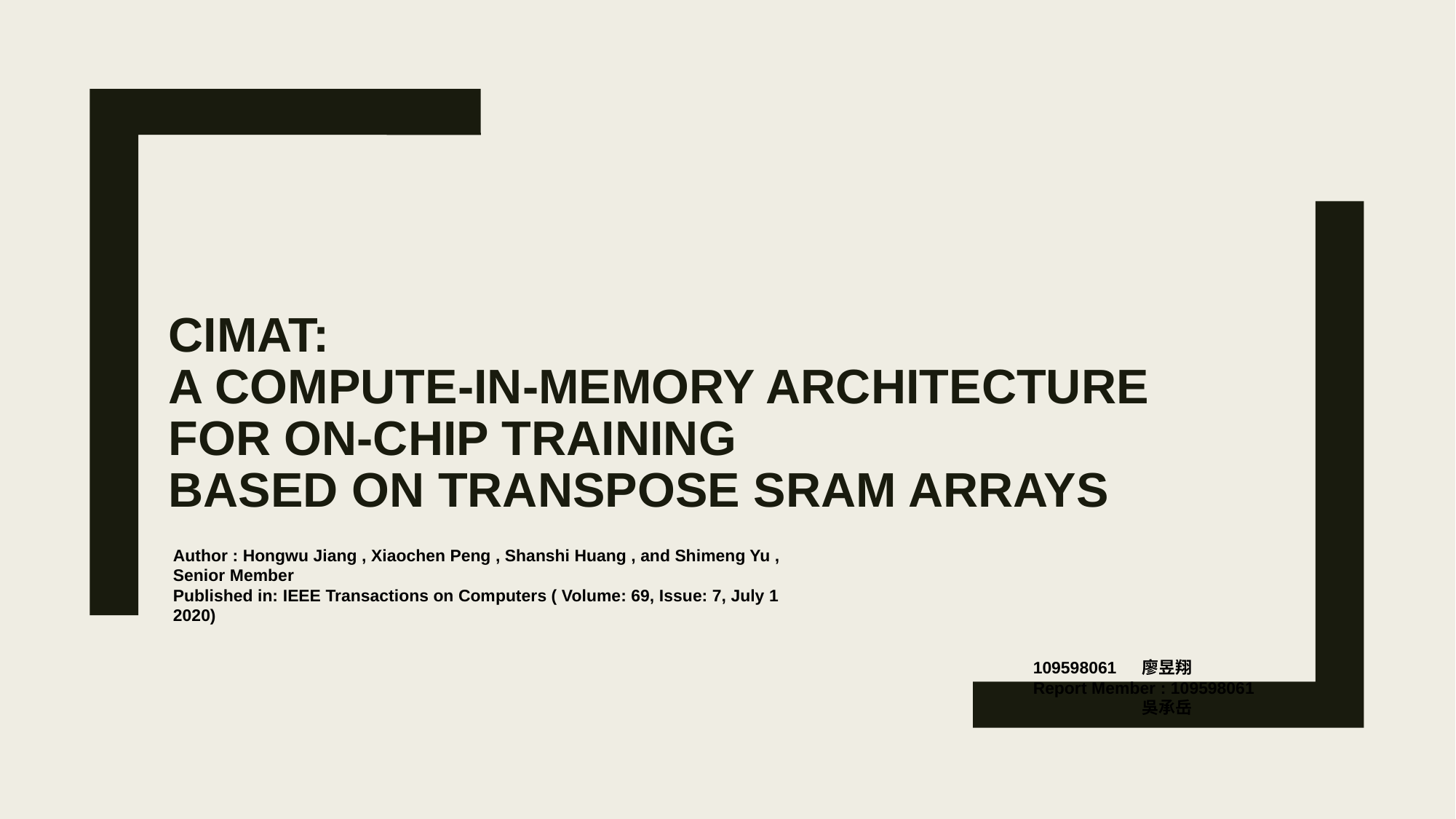

# CIMAT: A Compute-In-Memory Architecture For On-chip Training Based on Transpose SRAM Arrays
Author : Hongwu Jiang , Xiaochen Peng , Shanshi Huang , and Shimeng Yu , Senior Member
Published in: IEEE Transactions on Computers ( Volume: 69, Issue: 7, July 1 2020)
		   109598061	廖昱翔
Report Member : 109598061	吳承岳